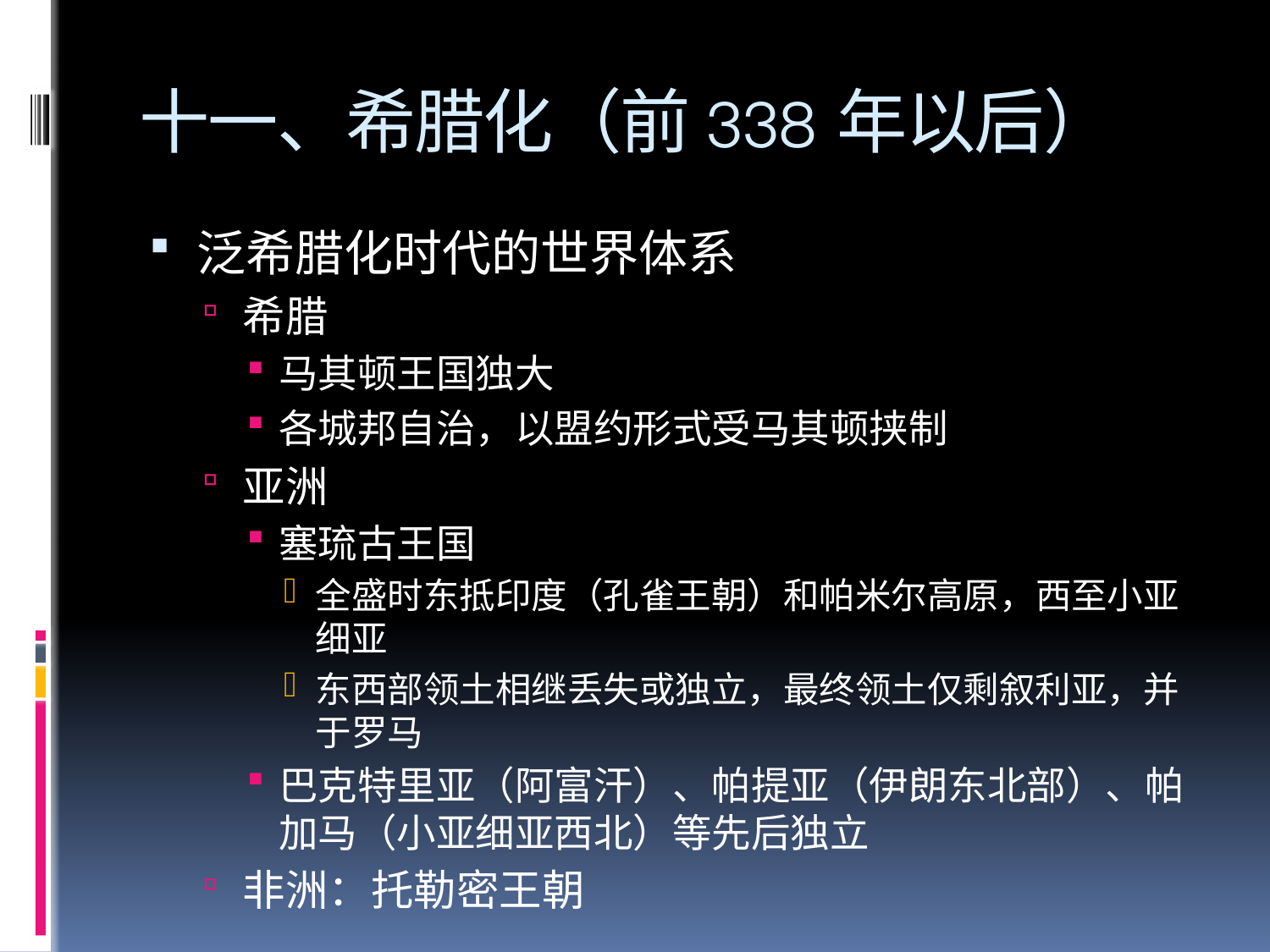

# 十一、希腊化（前338年以后）
泛希腊化时代的世界体系
希腊
马其顿王国独大
各城邦自治，以盟约形式受马其顿挟制
亚洲
塞琉古王国
全盛时东抵印度（孔雀王朝）和帕米尔高原，西至小亚细亚
东西部领土相继丢失或独立，最终领土仅剩叙利亚，并于罗马
巴克特里亚（阿富汗）、帕提亚（伊朗东北部）、帕加马（小亚细亚西北）等先后独立
非洲：托勒密王朝